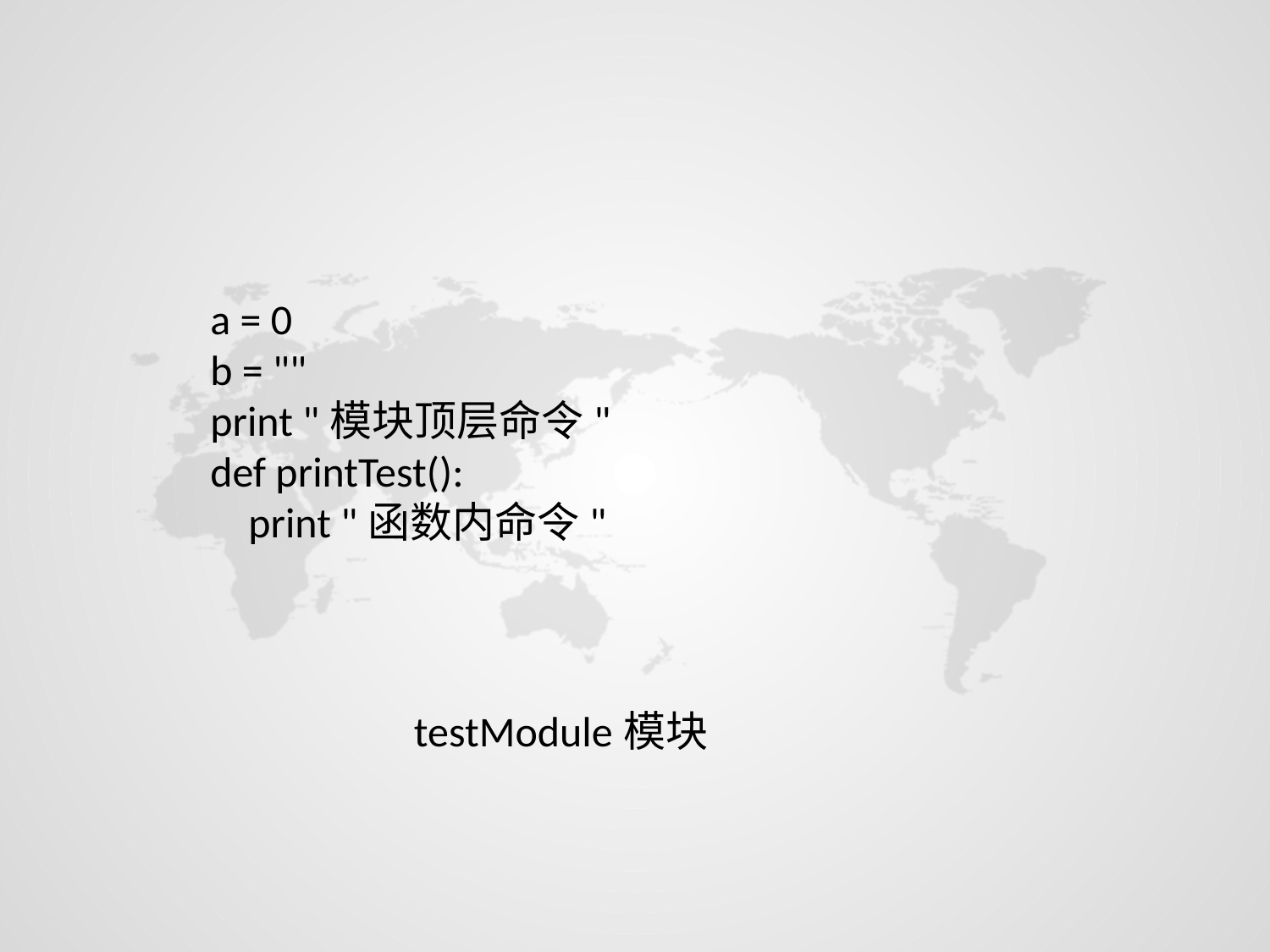

a = 0
b = ""
print "模块顶层命令"
def printTest():
    print "函数内命令"
testModule模块